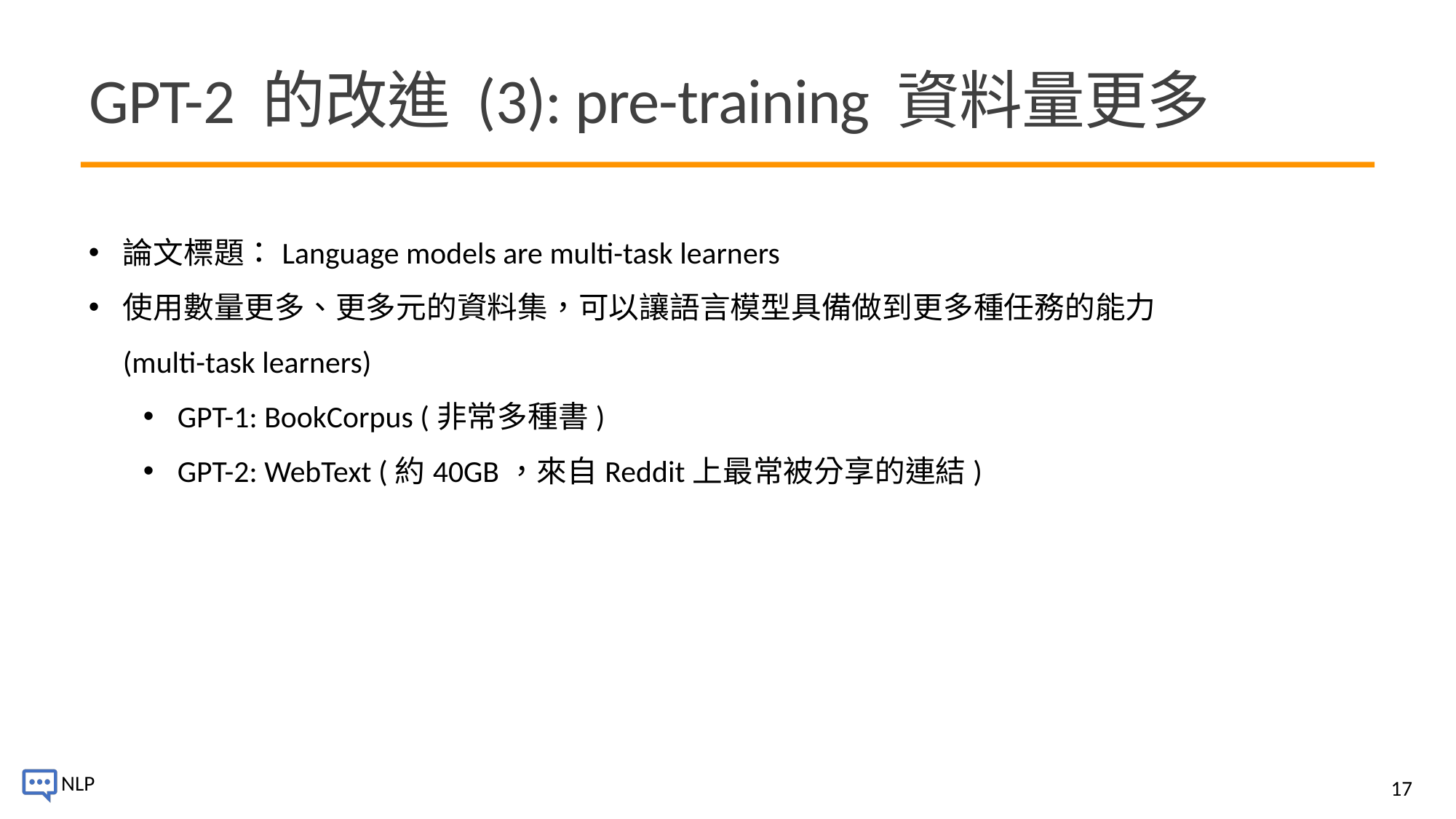

# GPT-2 的改進 (3): pre-training 資料量更多
論文標題：Language models are multi-task learners
使用數量更多、更多元的資料集，可以讓語言模型具備做到更多種任務的能力 (multi-task learners)
GPT-1: BookCorpus (非常多種書)
GPT-2: WebText (約40GB，來自Reddit上最常被分享的連結)

17